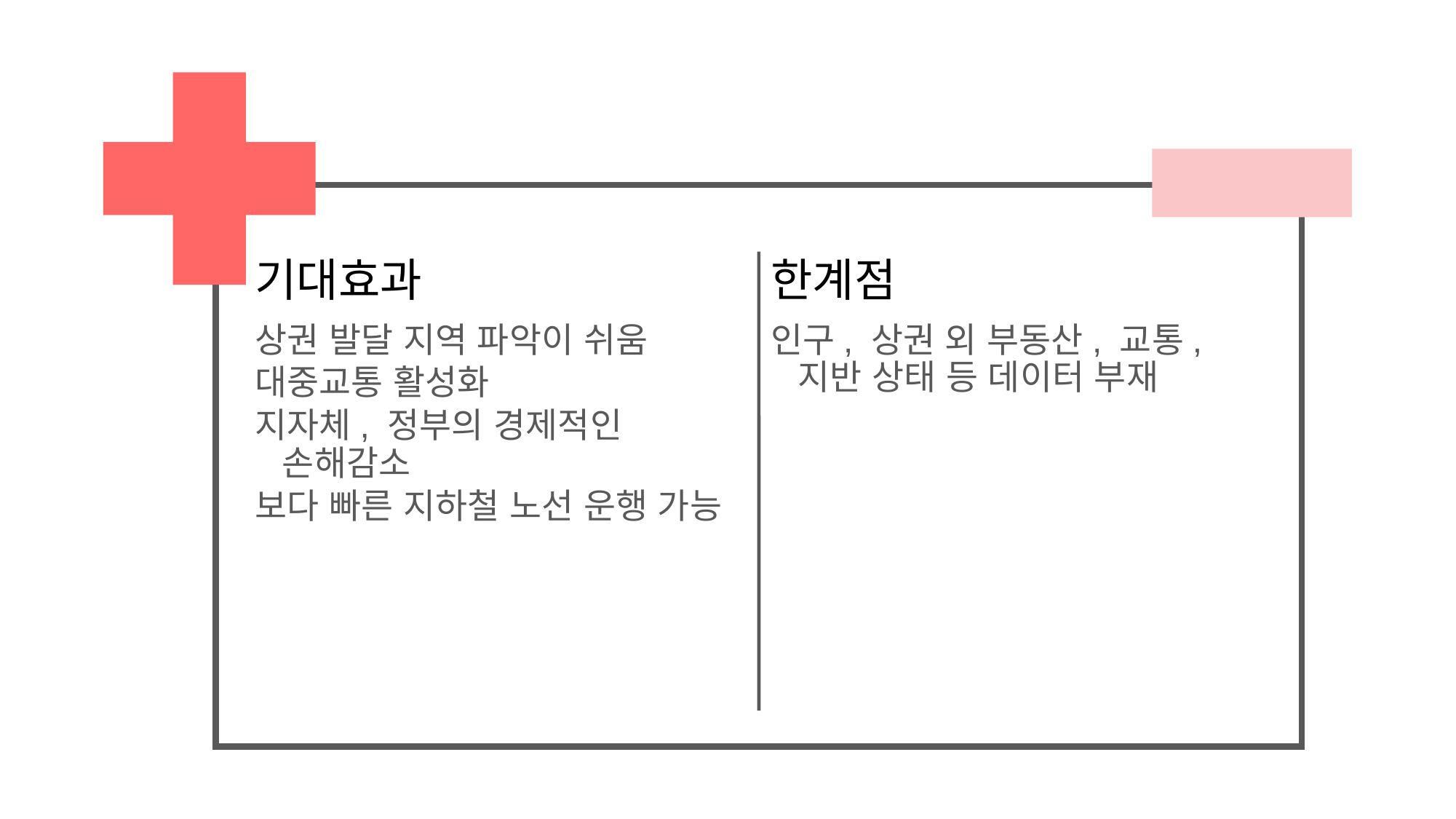

기대효과
상권 발달 지역 파악이 쉬움
대중교통 활성화
지자체, 정부의 경제적인 손해감소
보다 빠른 지하철 노선 운행 가능
한계점
인구, 상권 외 부동산, 교통, 지반 상태 등 데이터 부재